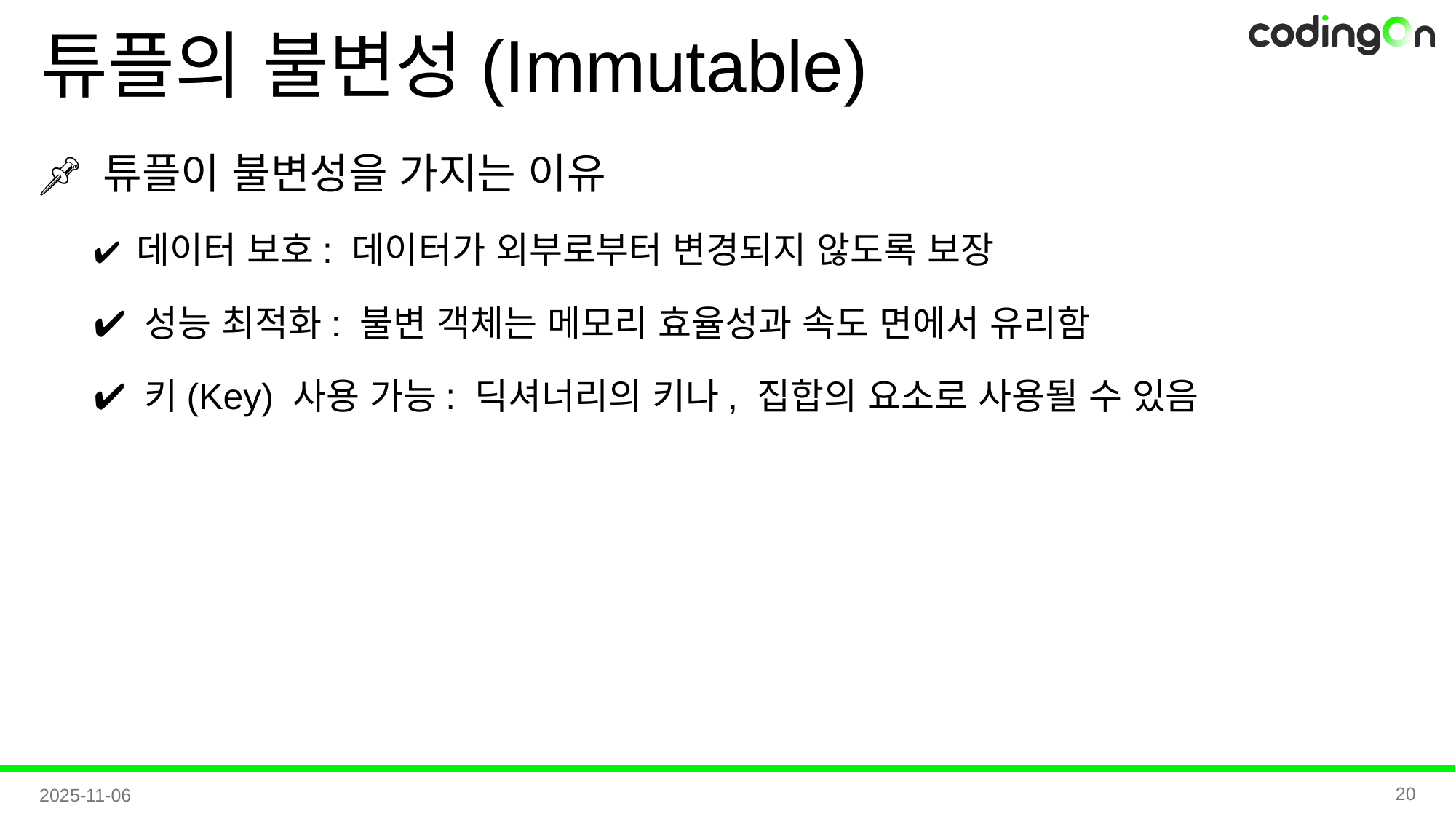

# 튜플의 불변성(Immutable)
📌 튜플이 불변성을 가지는 이유
✔️ 데이터 보호: 데이터가 외부로부터 변경되지 않도록 보장
✔️ 성능 최적화: 불변 객체는 메모리 효율성과 속도 면에서 유리함
✔️ 키(Key) 사용 가능: 딕셔너리의 키나, 집합의 요소로 사용될 수 있음

20
2025-11-06